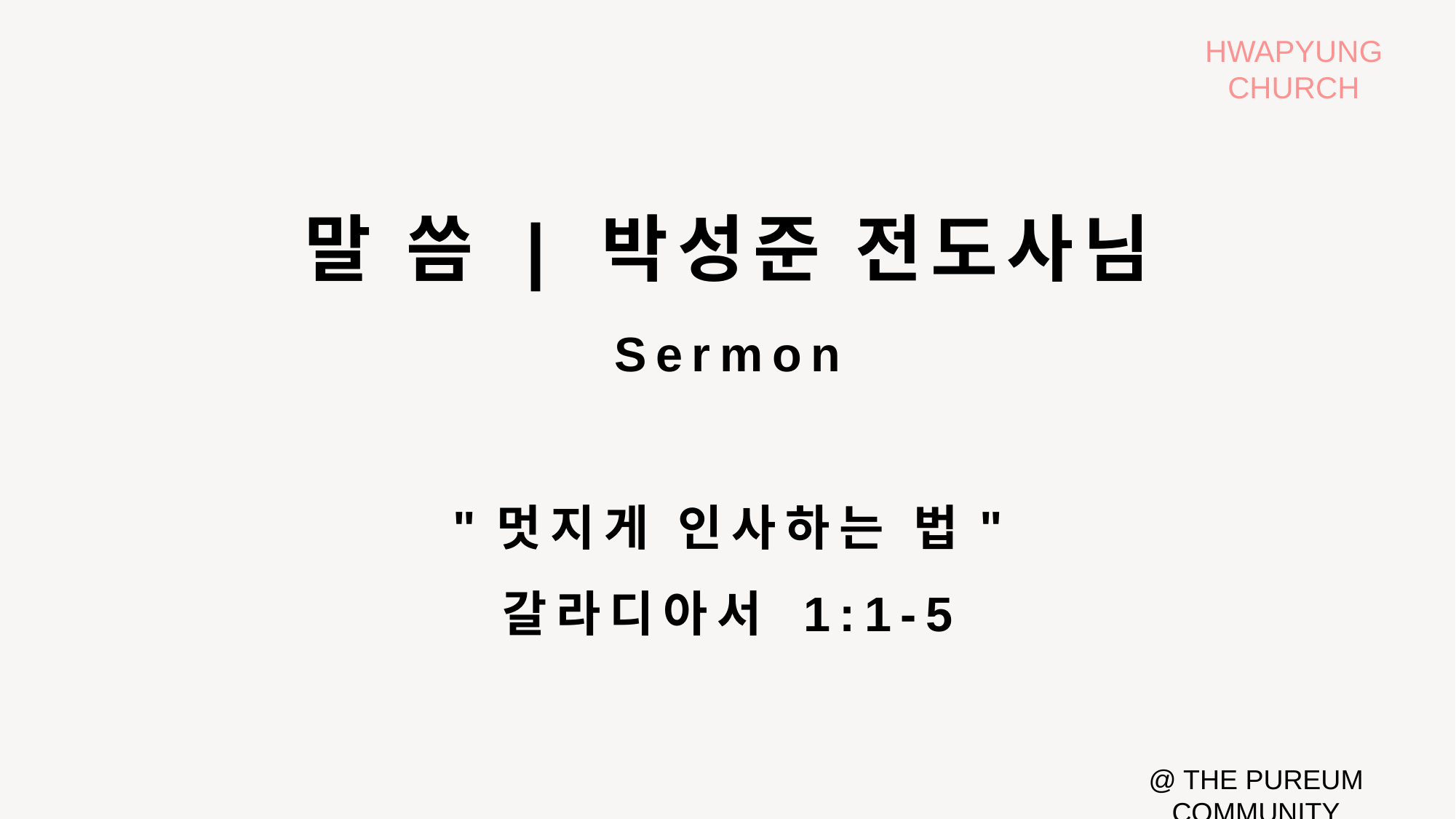

말 씀 | 박성준 전도사님
"멋지게 인사하는 법"
갈라디아서 1:1-5